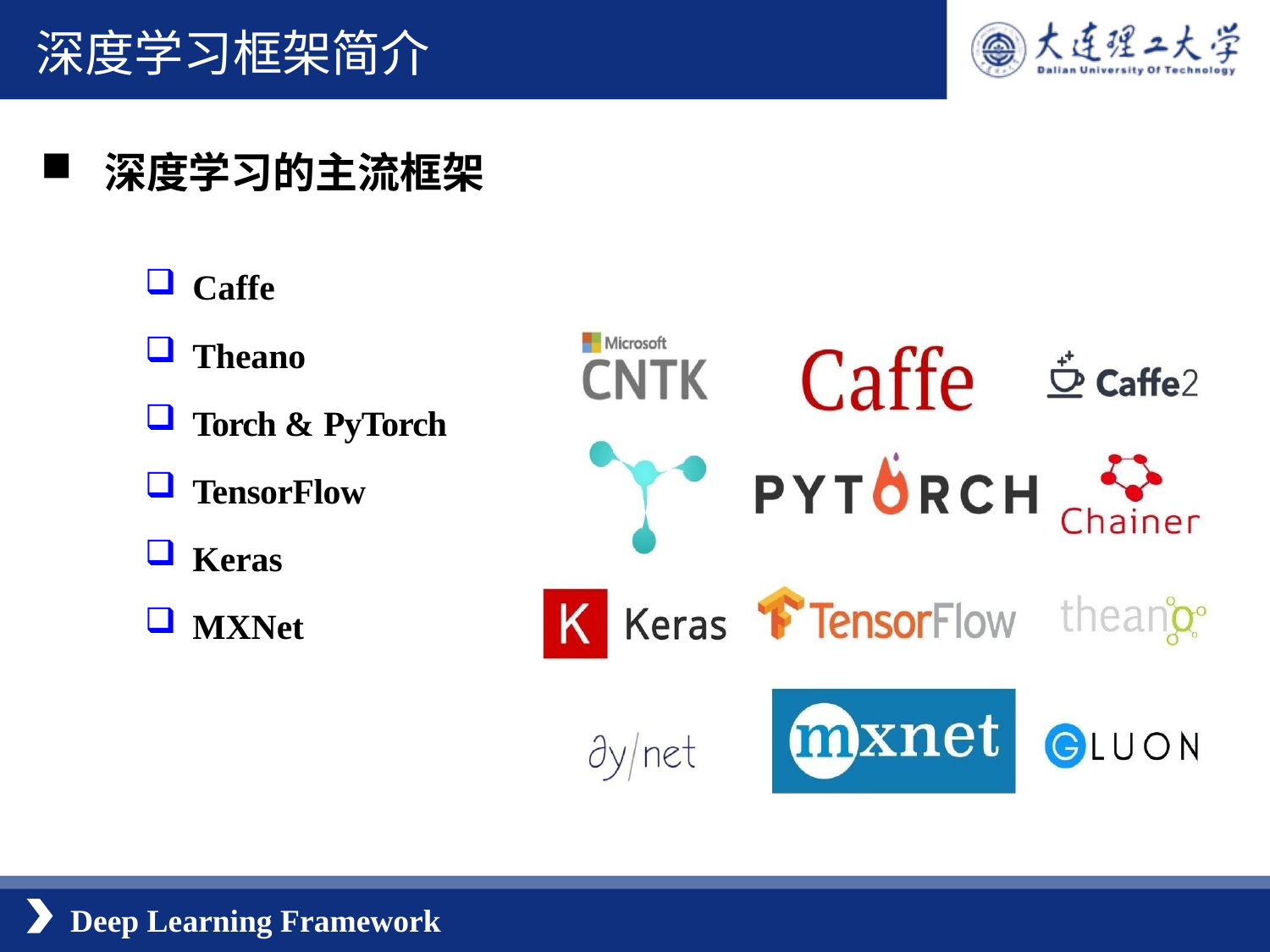

深度学习框架简介
深度学习的主流框架

Caffe
Theano
Torch & PyTorch
TensorFlow
Keras
MXNet

Deep Learning Framework